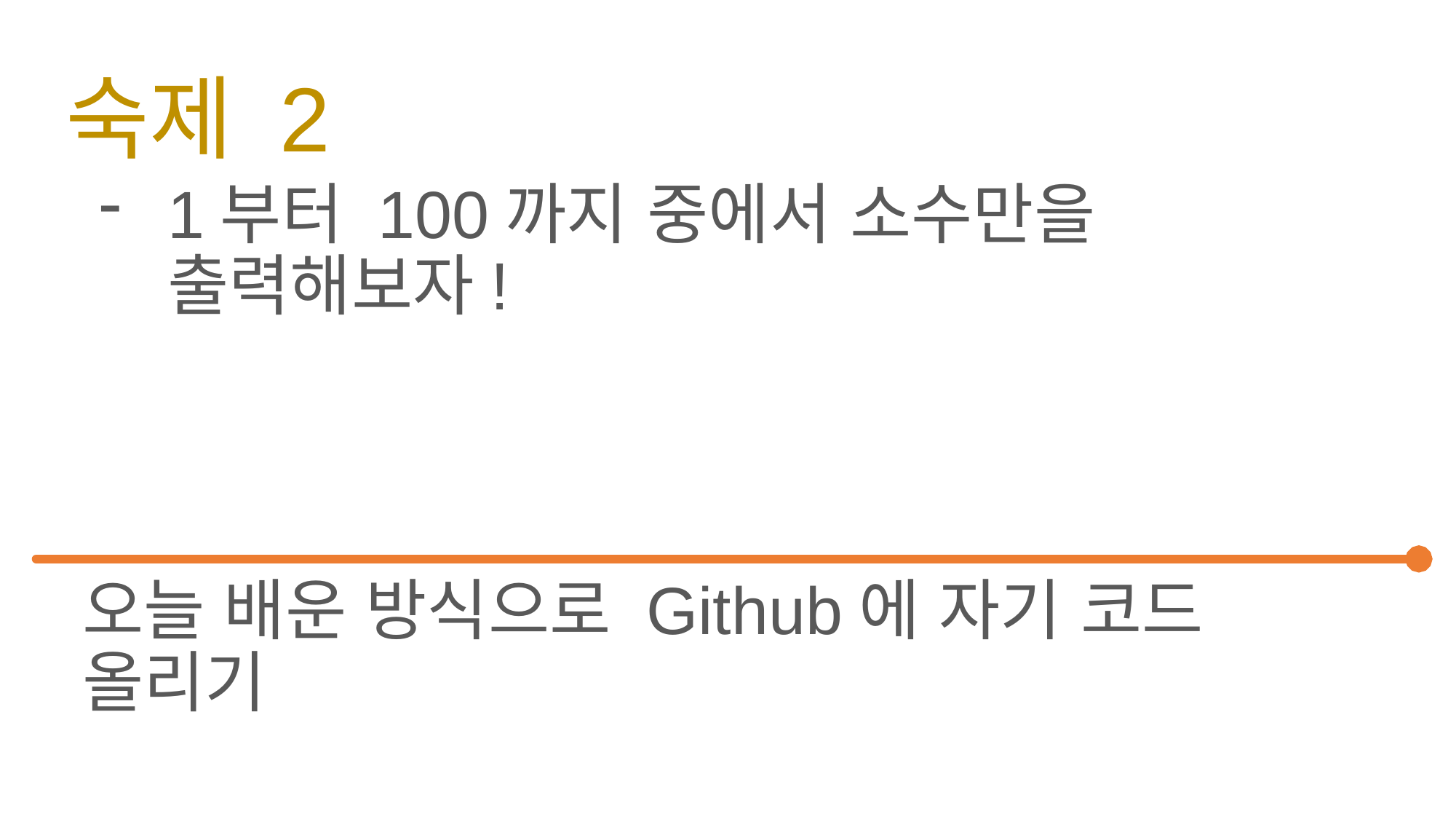

# 숙제 2
1부터 100까지 중에서 소수만을 출력해보자!

오늘 배운 방식으로 Github에 자기 코드 올리기